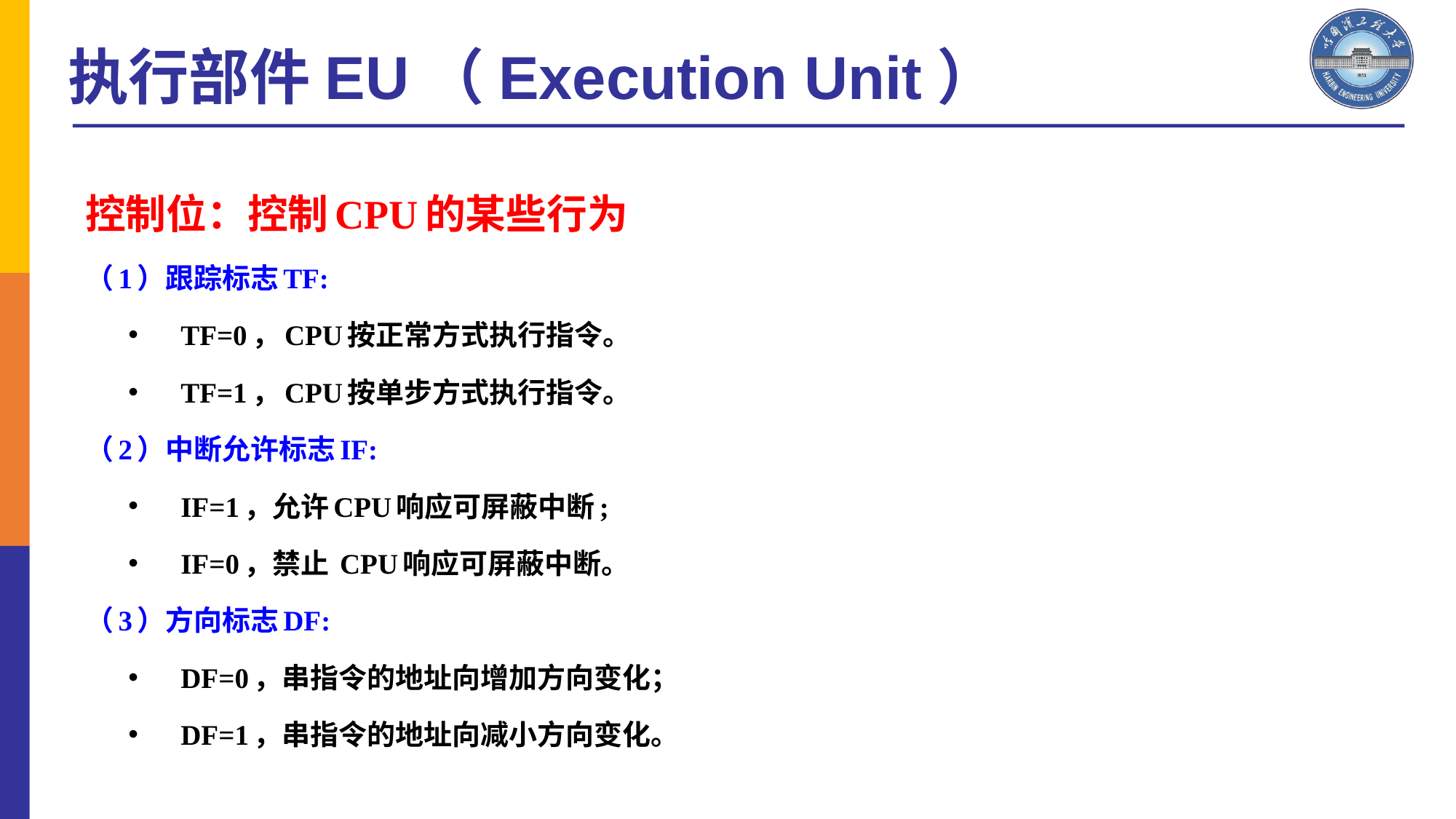

执行部件EU（Execution Unit）
控制位：控制CPU的某些行为
（1）跟踪标志TF:
TF=0，CPU按正常方式执行指令。
TF=1，CPU按单步方式执行指令。
（2）中断允许标志IF:
IF=1，允许CPU响应可屏蔽中断;
IF=0，禁止 CPU响应可屏蔽中断。
（3）方向标志DF:
DF=0，串指令的地址向增加方向变化；
DF=1，串指令的地址向减小方向变化。